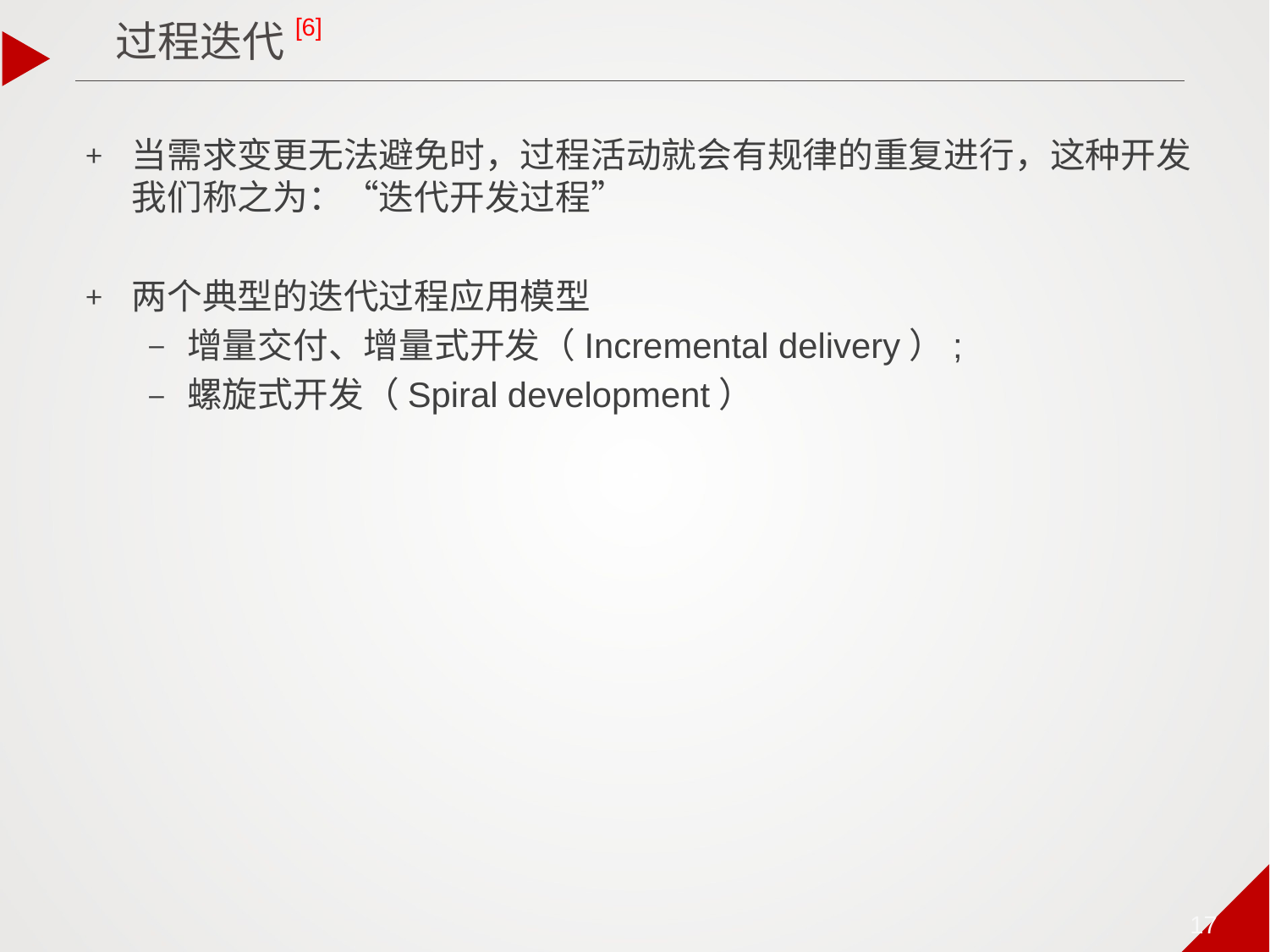

过程迭代[6]

当需求变更无法避免时，过程活动就会有规律的重复进行，这种开发我们称之为：“迭代开发过程”

两个典型的迭代过程应用模型
增量交付、增量式开发（Incremental delivery）;
螺旋式开发（Spiral development）